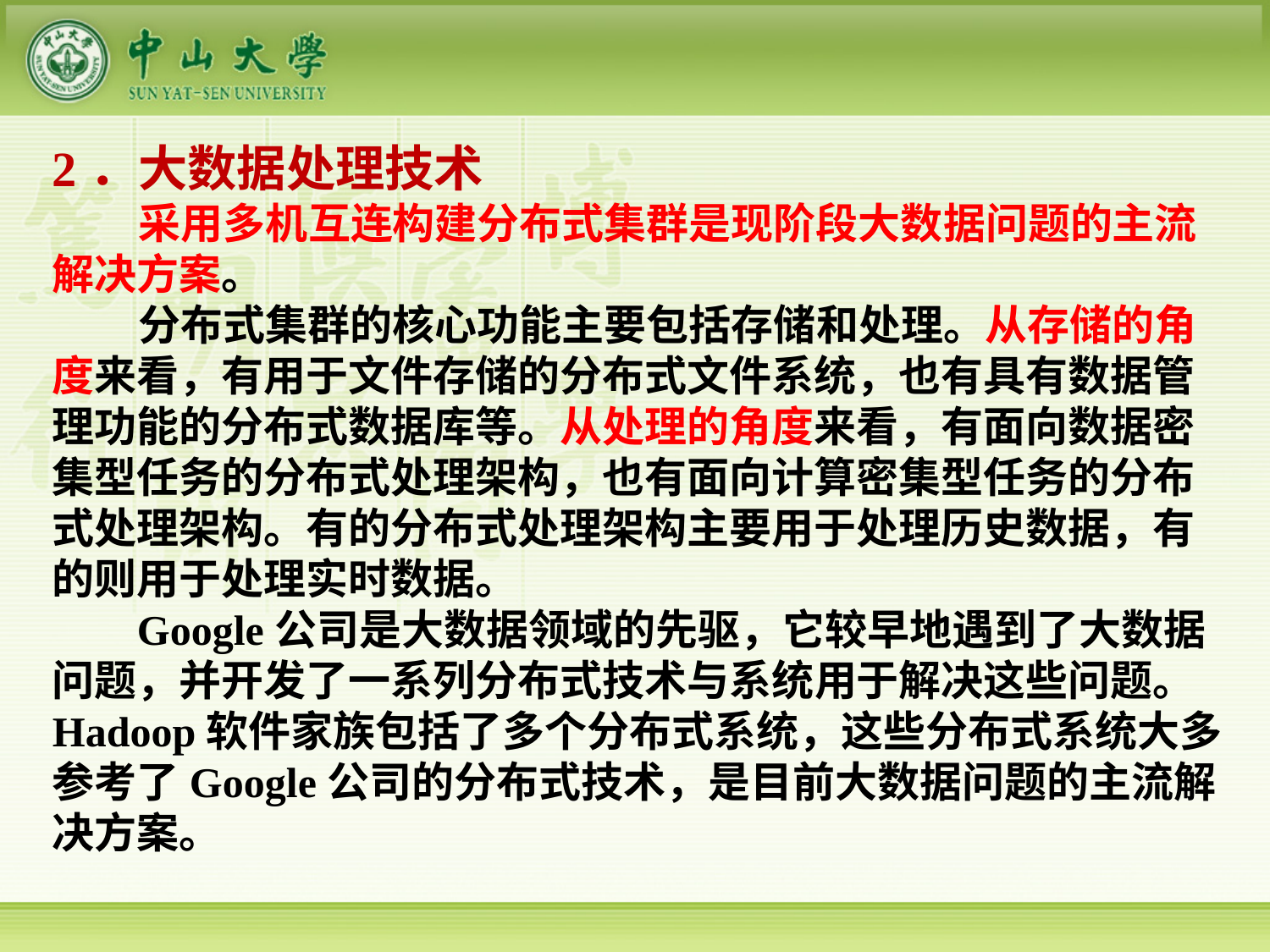

2．大数据处理技术
        采用多机互连构建分布式集群是现阶段大数据问题的主流解决方案。
        分布式集群的核心功能主要包括存储和处理。从存储的角度来看，有用于文件存储的分布式文件系统，也有具有数据管理功能的分布式数据库等。从处理的角度来看，有面向数据密集型任务的分布式处理架构，也有面向计算密集型任务的分布式处理架构。有的分布式处理架构主要用于处理历史数据，有的则用于处理实时数据。
        Google公司是大数据领域的先驱，它较早地遇到了大数据问题，并开发了一系列分布式技术与系统用于解决这些问题。Hadoop软件家族包括了多个分布式系统，这些分布式系统大多参考了Google公司的分布式技术，是目前大数据问题的主流解决方案。

96